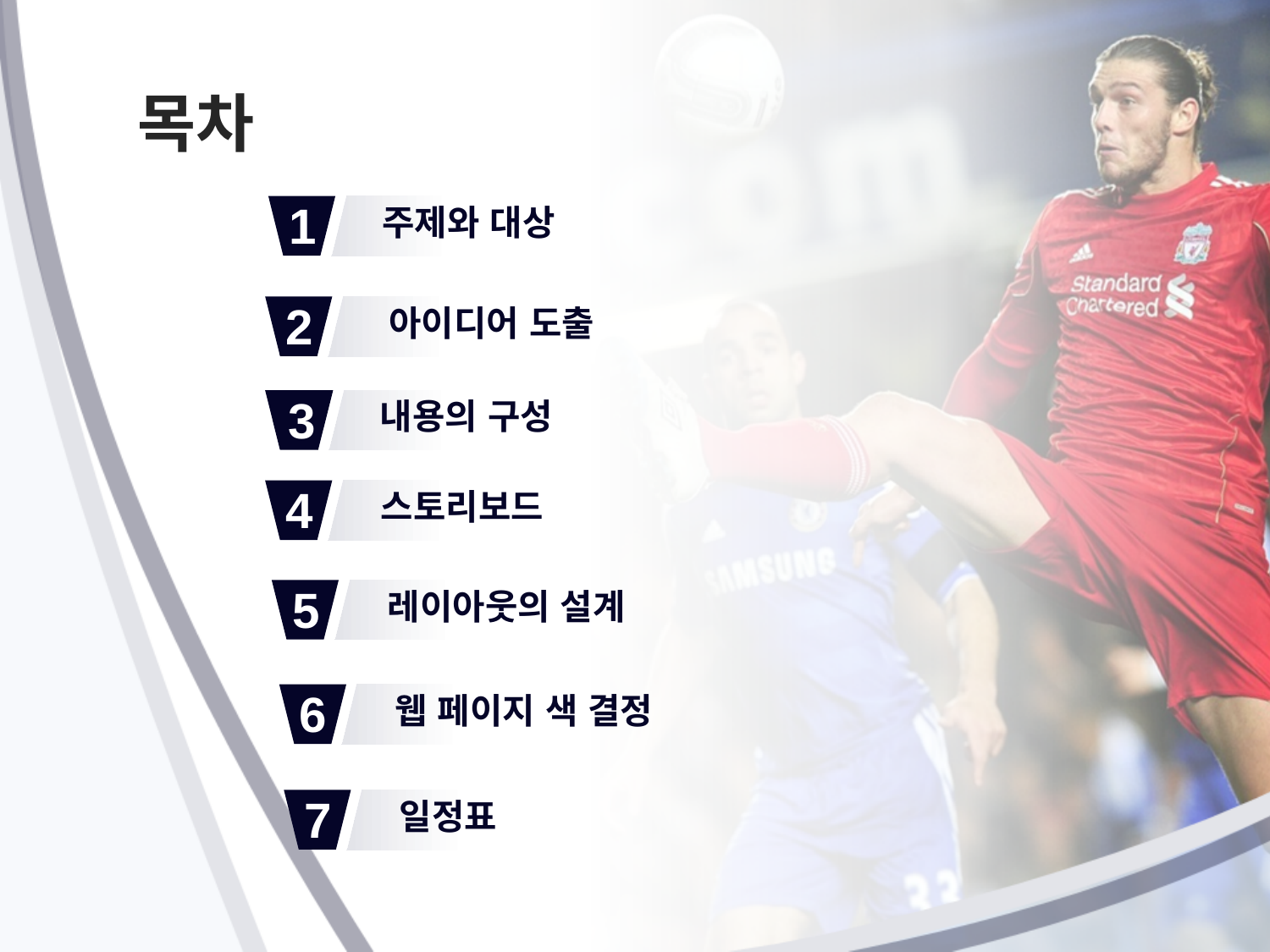

목차
1
 주제와 대상

2
  아이디어 도출

3
 내용의 구성

4
 스토리보드

5
 레이아웃의 설계

6
 웹 페이지 색 결정

7
 일정표